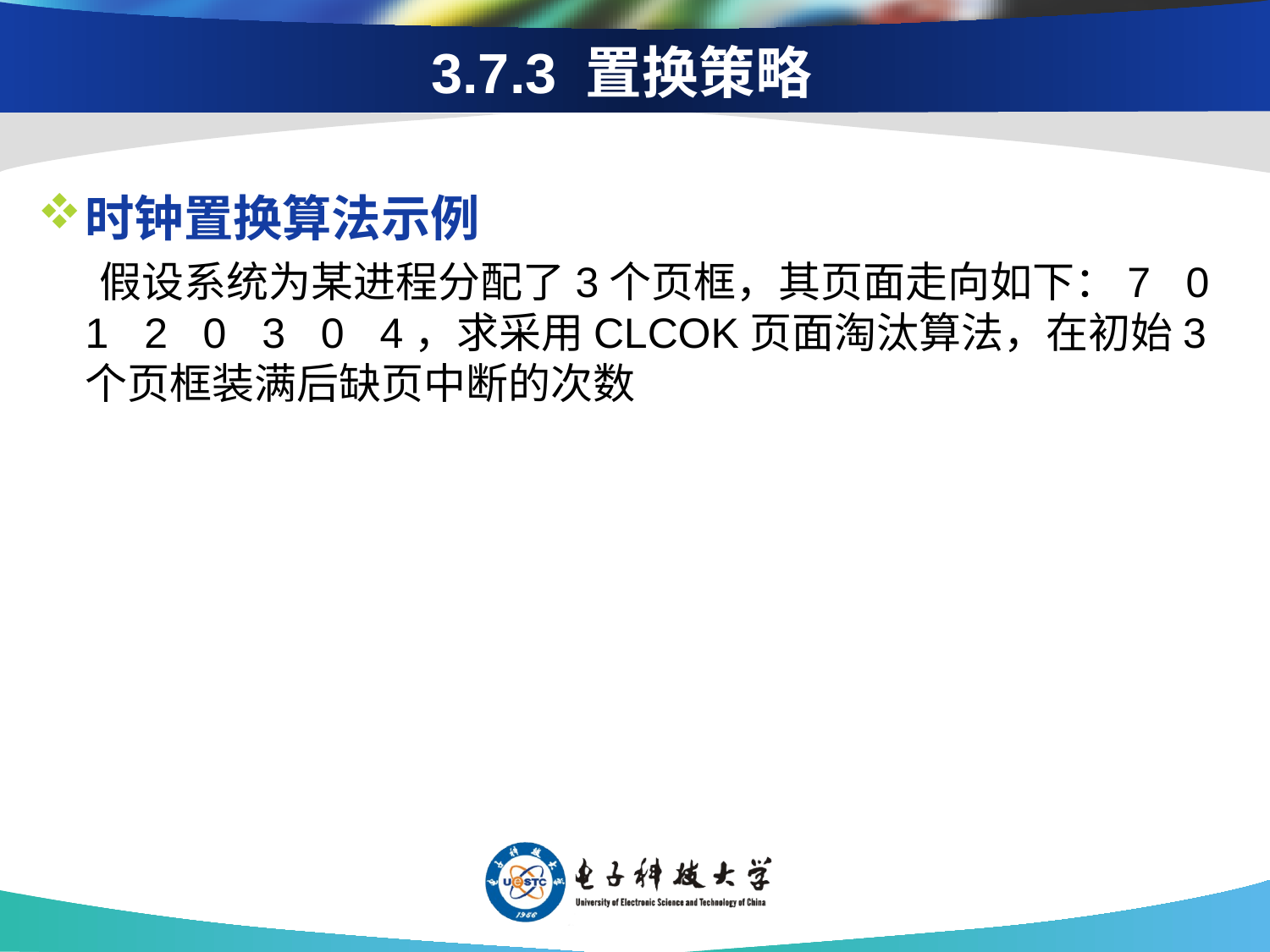

3.7.3 置换策略
时钟置换算法示例
 　假设系统为某进程分配了3个页框，其页面走向如下：7   0   1   2   0   3   0   4，求采用CLCOK页面淘汰算法，在初始3个页框装满后缺页中断的次数